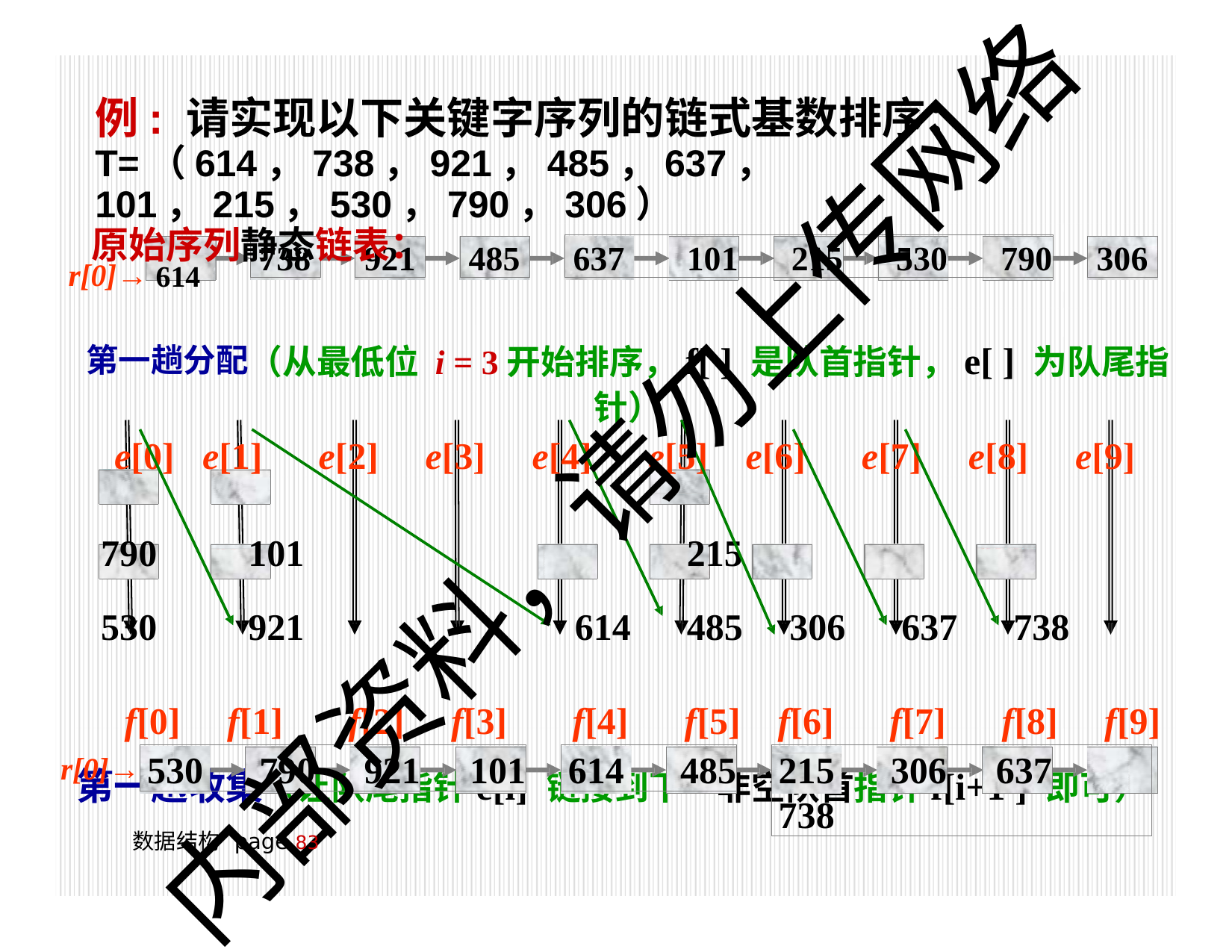

# 例: 请实现以下关键字序列的链式基数排序：
T=（614，738，921，485，637， 101，215，530，790，306）
原始序列静态链表：
r[0]→ 614
637	101	215	530	790

738
921
485

306

第一趟分配（从最低位 i = 3开始排序，f[ ] 是队首指针，e[ ] 为队尾指针）
e[0]	e[1]	e[2]	e[3]	e[4]	e[5]	e[6]	e[7]	e[8]	e[9]

790	101	215
530	921	614	485	306	637	738

f[0]	f[1]	f[2]	f[3]	f[4]	f[5]	f[6]	f[7]	f[8]	f[9]
第一趟收集（让队尾指针e[i] 链接到下一非空队首指针f[i+1 ] 即可）

内部资料，请勿上传网络

530	790	921	101
614	485
215	306	637	738

r[0]→

数据结构 page 83